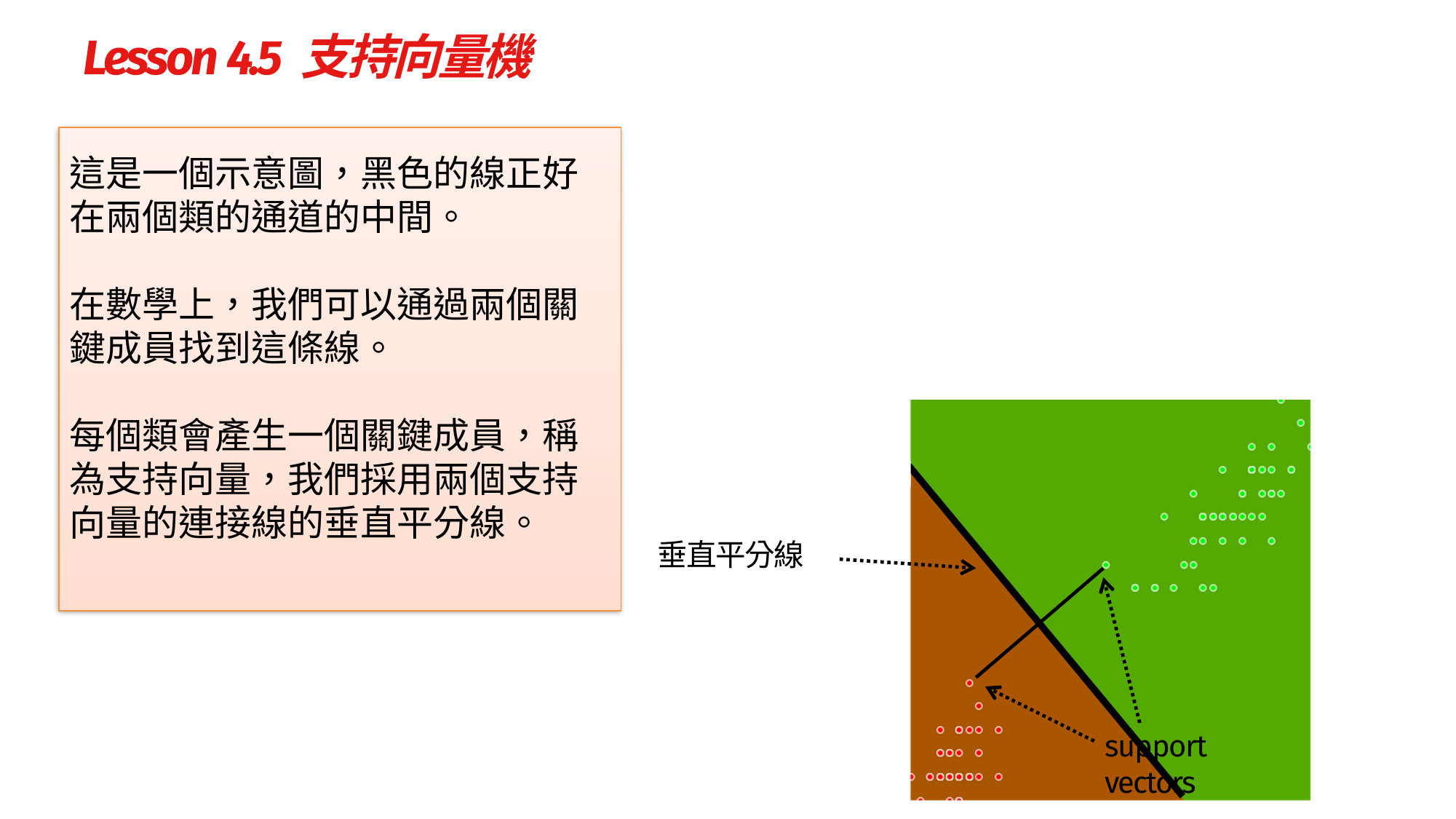

# Lesson 4.5 支持向量機
這是一個示意圖，黑色的線正好在兩個類的通道的中間。

在數學上，我們可以通過兩個關鍵成員找到這條線。

每個類會產生一個關鍵成員，稱為支持向量，我們採用兩個支持向量的連接線的垂直平分線。

垂直平分線
support vectors